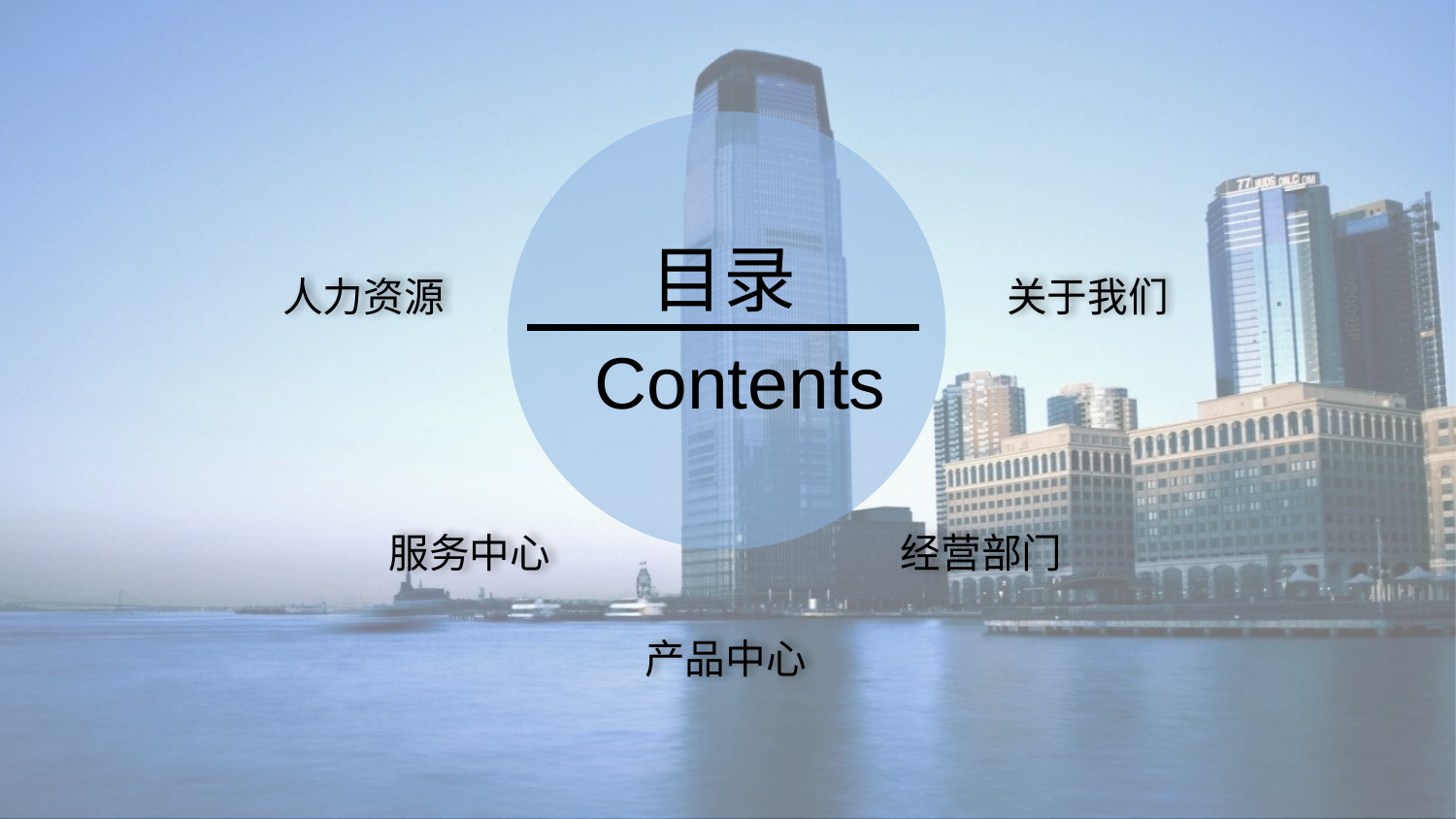

目录
人力资源
关于我们
Contents
服务中心
经营部门
产品中心